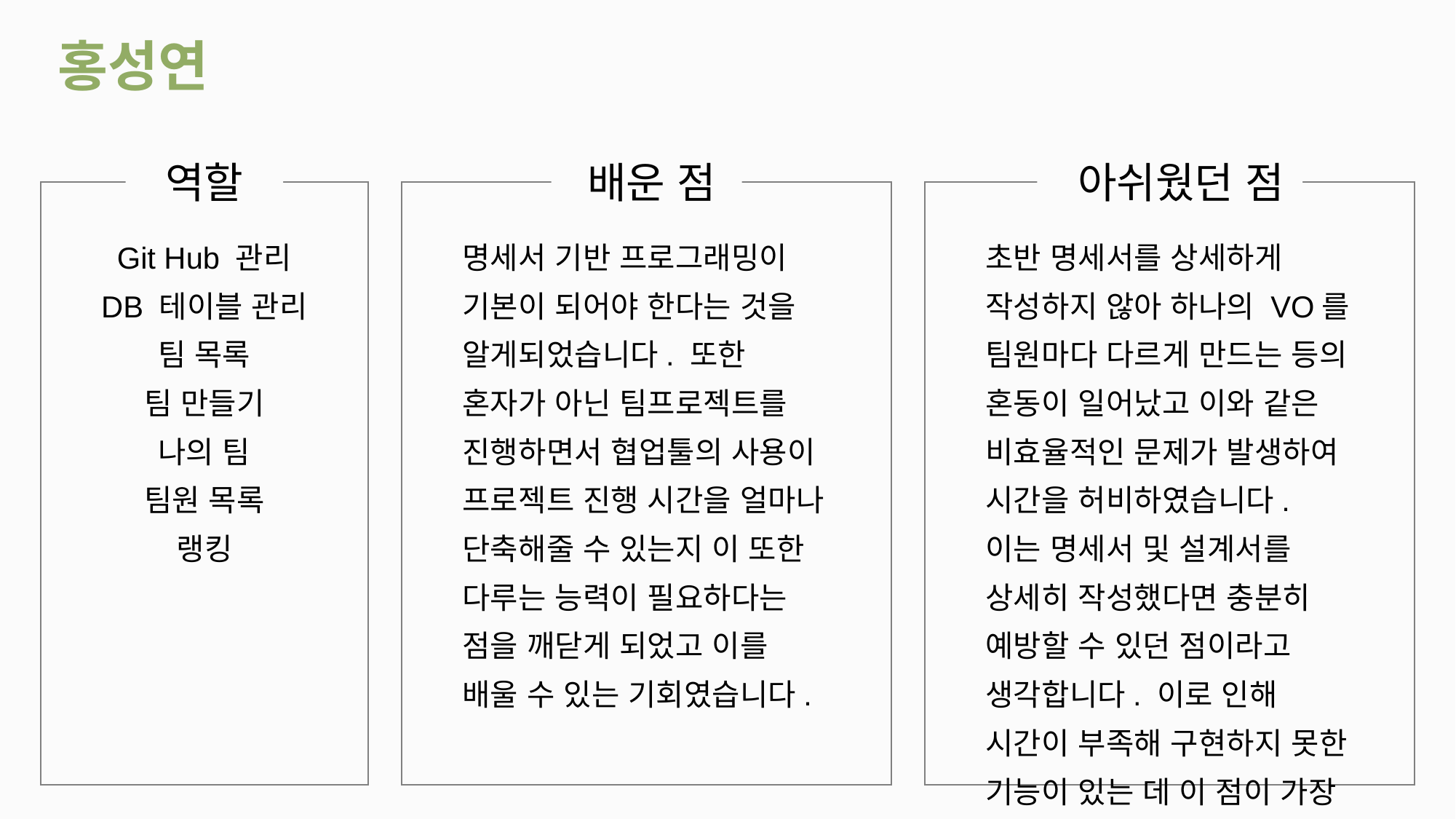

홍성연
역할
 배운 점
 아쉬웠던 점

Git Hub 관리
DB 테이블 관리
팀 목록
팀 만들기
나의 팀
팀원 목록
랭킹
명세서 기반 프로그래밍이 기본이 되어야 한다는 것을 알게되었습니다. 또한 혼자가 아닌 팀프로젝트를 진행하면서 협업툴의 사용이 프로젝트 진행 시간을 얼마나 단축해줄 수 있는지 이 또한 다루는 능력이 필요하다는 점을 깨닫게 되었고 이를 배울 수 있는 기회였습니다.
초반 명세서를 상세하게 작성하지 않아 하나의 VO를 팀원마다 다르게 만드는 등의 혼동이 일어났고 이와 같은 비효율적인 문제가 발생하여 시간을 허비하였습니다. 이는 명세서 및 설계서를 상세히 작성했다면 충분히 예방할 수 있던 점이라고 생각합니다. 이로 인해 시간이 부족해 구현하지 못한 기능이 있는 데 이 점이 가장 아쉽습니다.